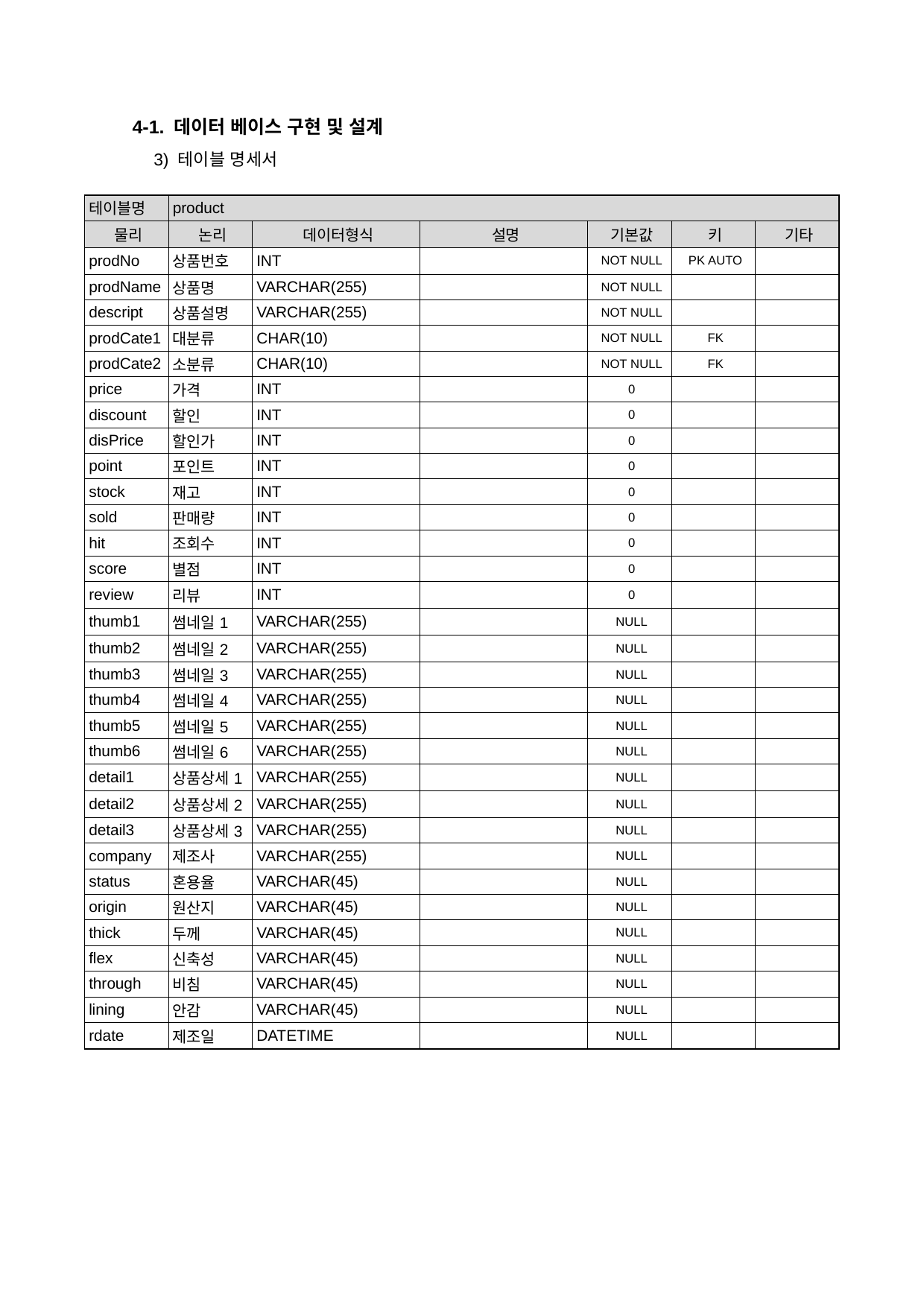

4-1. 데이터 베이스 구현 및 설계
3) 테이블 명세서
| 테이블명 | product |  |  |  |  |  |
| --- | --- | --- | --- | --- | --- | --- |
| 물리 | 논리 | 데이터형식 | 설명 | 기본값 | 키 | 기타 |
| prodNo | 상품번호 | INT |  | NOT NULL | PK AUTO |  |
| prodName | 상품명 | VARCHAR(255) |  | NOT NULL |  |  |
| descript | 상품설명 | VARCHAR(255) |  | NOT NULL |  |  |
| prodCate1 | 대분류 | CHAR(10) |  | NOT NULL | FK |  |
| prodCate2 | 소분류 | CHAR(10) |  | NOT NULL | FK |  |
| price | 가격 | INT |  | 0 |  |  |
| discount | 할인 | INT |  | 0 |  |  |
| disPrice | 할인가 | INT |  | 0 |  |  |
| point | 포인트 | INT |  | 0 |  |  |
| stock | 재고 | INT |  | 0 |  |  |
| sold | 판매량 | INT |  | 0 |  |  |
| hit | 조회수 | INT |  | 0 |  |  |
| score | 별점 | INT |  | 0 |  |  |
| review | 리뷰 | INT |  | 0 |  |  |
| thumb1 | 썸네일1 | VARCHAR(255) |  | NULL |  |  |
| thumb2 | 썸네일2 | VARCHAR(255) |  | NULL |  |  |
| thumb3 | 썸네일3 | VARCHAR(255) |  | NULL |  |  |
| thumb4 | 썸네일4 | VARCHAR(255) |  | NULL |  |  |
| thumb5 | 썸네일5 | VARCHAR(255) |  | NULL |  |  |
| thumb6 | 썸네일6 | VARCHAR(255) |  | NULL |  |  |
| detail1 | 상품상세1 | VARCHAR(255) |  | NULL |  |  |
| detail2 | 상품상세2 | VARCHAR(255) |  | NULL |  |  |
| detail3 | 상품상세3 | VARCHAR(255) |  | NULL |  |  |
| company | 제조사 | VARCHAR(255) |  | NULL |  |  |
| status | 혼용율 | VARCHAR(45) |  | NULL |  |  |
| origin | 원산지 | VARCHAR(45) |  | NULL |  |  |
| thick | 두께 | VARCHAR(45) |  | NULL |  |  |
| flex | 신축성 | VARCHAR(45) |  | NULL |  |  |
| through | 비침 | VARCHAR(45) |  | NULL |  |  |
| lining | 안감 | VARCHAR(45) |  | NULL |  |  |
| rdate | 제조일 | DATETIME |  | NULL |  |  |